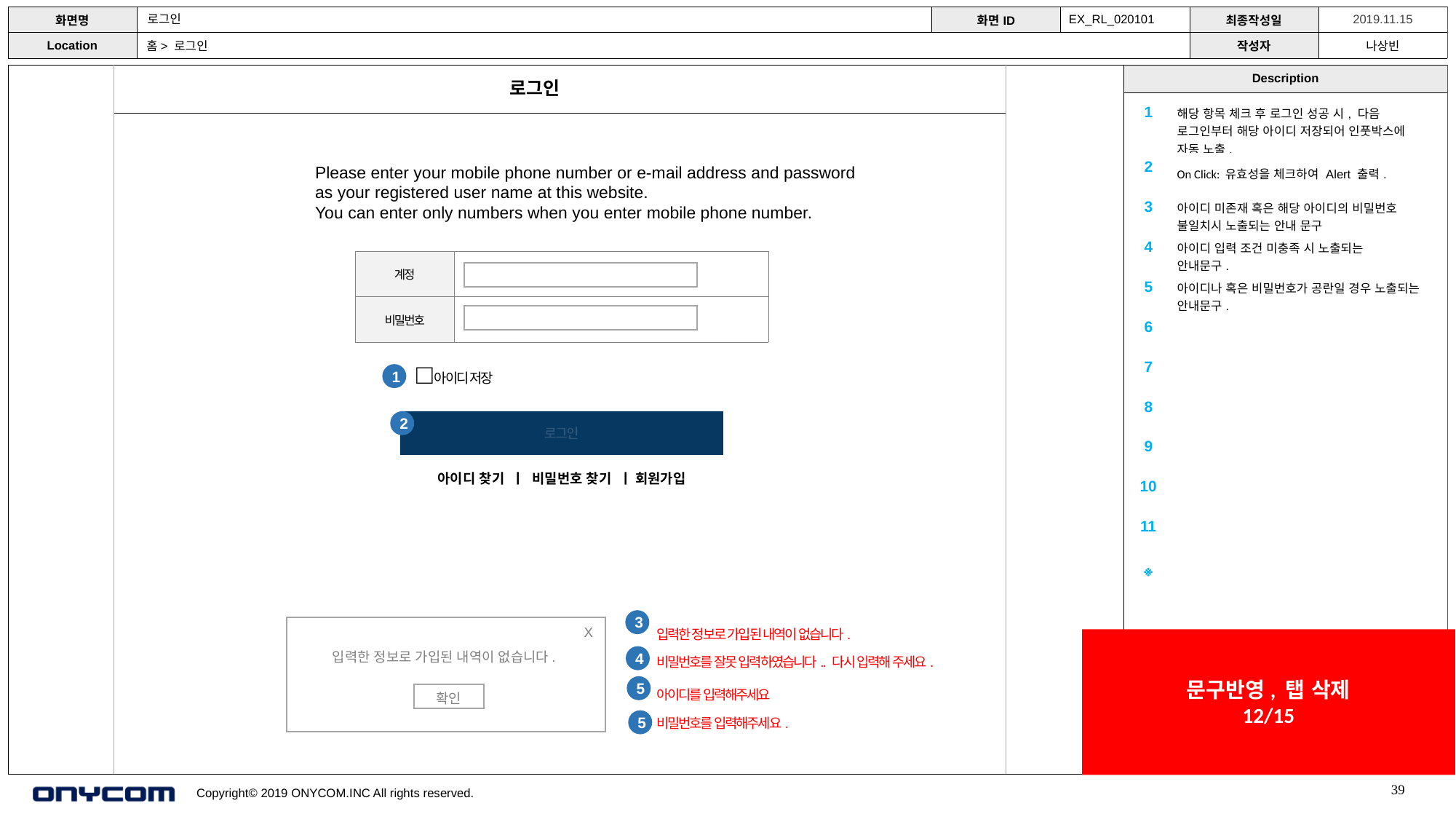

로그인
EX_RL_020101
홈> 로그인
로그인
| 1 | 해당 항목 체크 후 로그인 성공 시, 다음 로그인부터 해당 아이디 저장되어 인풋박스에 자동 노출. |
| --- | --- |
| 2 | On Click: 유효성을 체크하여 Alert 출력. |
| 3 | 아이디 미존재 혹은 해당 아이디의 비밀번호 불일치시 노출되는 안내 문구 |
| 4 | 아이디 입력 조건 미충족 시 노출되는 안내문구. |
| 5 | 아이디나 혹은 비밀번호가 공란일 경우 노출되는 안내문구. |
| 6 |  |
| 7 |  |
| 8 |  |
| 9 |  |
| 10 |  |
| 11 |  |
| ※ |  |
Please enter your mobile phone number or e-mail address and password as your registered user name at this website.
You can enter only numbers when you enter mobile phone number.
| 계정 |  |
| --- | --- |
| 비밀번호 |  |

□
아이디 저장
1
2
로그인
아이디 찾기  ㅣ  비밀번호 찾기  ㅣ 회원가입
3

X
확인
입력한 정보로 가입된 내역이 없습니다.
문구반영, 탭 삭제
12/15
입력한 정보로 가입된 내역이 없습니다.
4
비밀번호를 잘못 입력하였습니다.. 다시 입력해 주세요.
5
아이디를 입력해주세요
비밀번호를 입력해주세요.
5
39